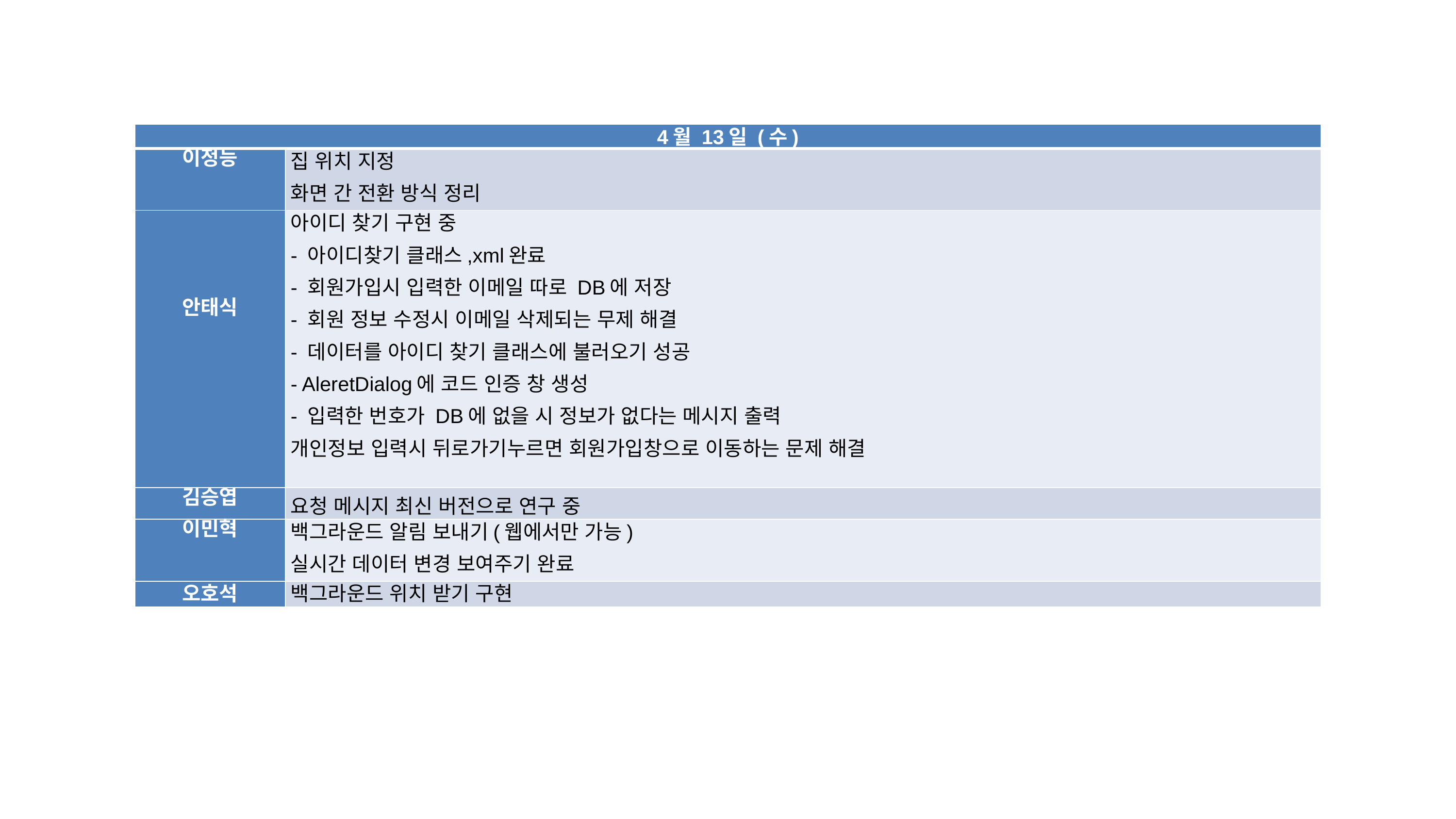

| 4월 13일 (수) |  |
| --- | --- |
| 이정능 | 집 위치 지정 화면 간 전환 방식 정리 |
| 안태식 | 아이디 찾기 구현 중 - 아이디찾기 클래스,xml완료 - 회원가입시 입력한 이메일 따로 DB에 저장 - 회원 정보 수정시 이메일 삭제되는 무제 해결 - 데이터를 아이디 찾기 클래스에 불러오기 성공 - AleretDialog에 코드 인증 창 생성 - 입력한 번호가 DB에 없을 시 정보가 없다는 메시지 출력 개인정보 입력시 뒤로가기누르면 회원가입창으로 이동하는 문제 해결 |
| 김승엽 | 요청 메시지 최신 버전으로 연구 중 |
| 이민혁 | 백그라운드 알림 보내기(웹에서만 가능) 실시간 데이터 변경 보여주기 완료 |
| 오호석 | 백그라운드 위치 받기 구현 |